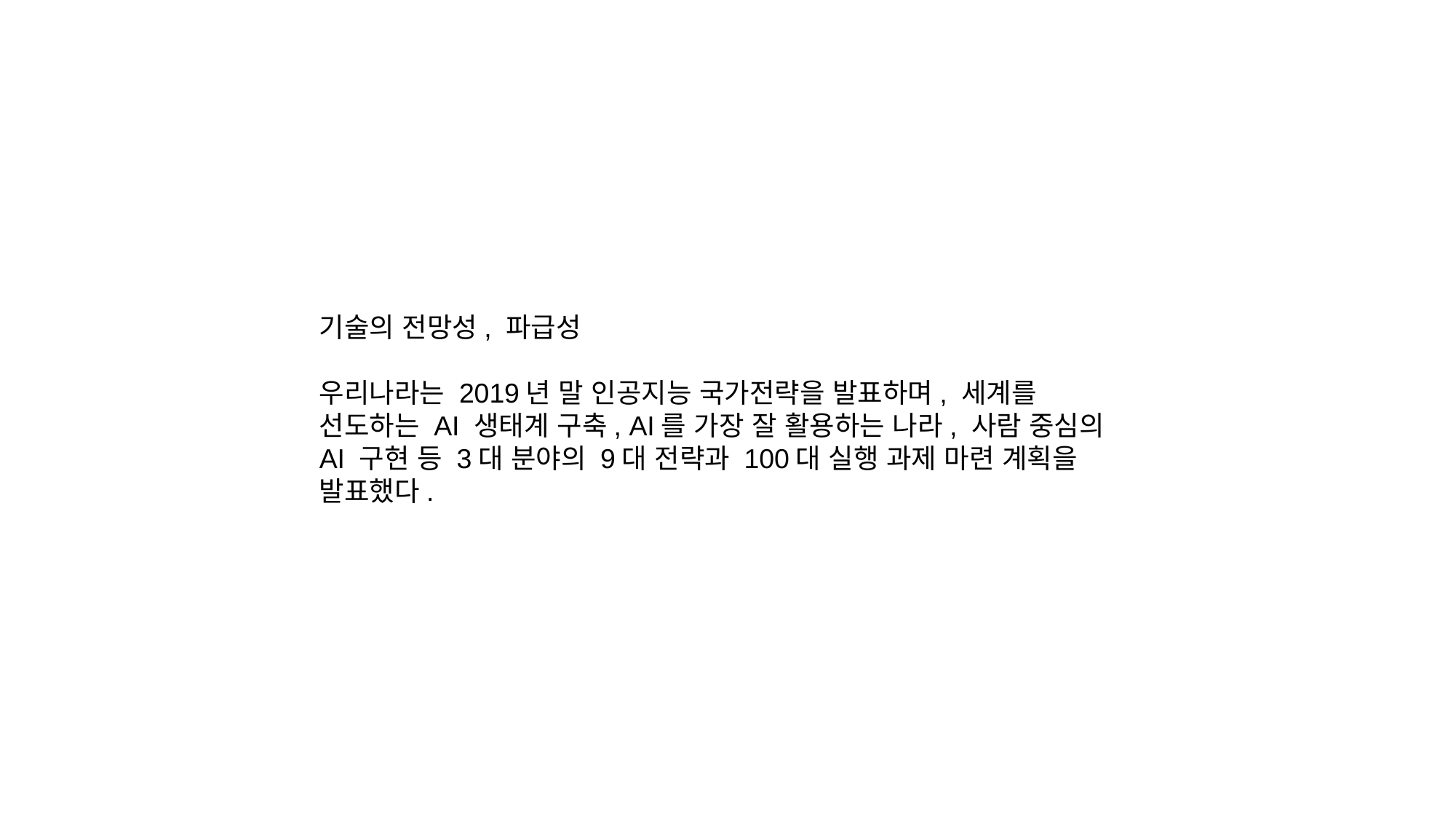

기술의 전망성, 파급성

우리나라는 2019년 말 인공지능 국가전략을 발표하며, 세계를 선도하는 AI 생태계 구축, AI를 가장 잘 활용하는 나라, 사람 중심의 AI 구현 등 3대 분야의 9대 전략과 100대 실행 과제 마련 계획을 발표했다.